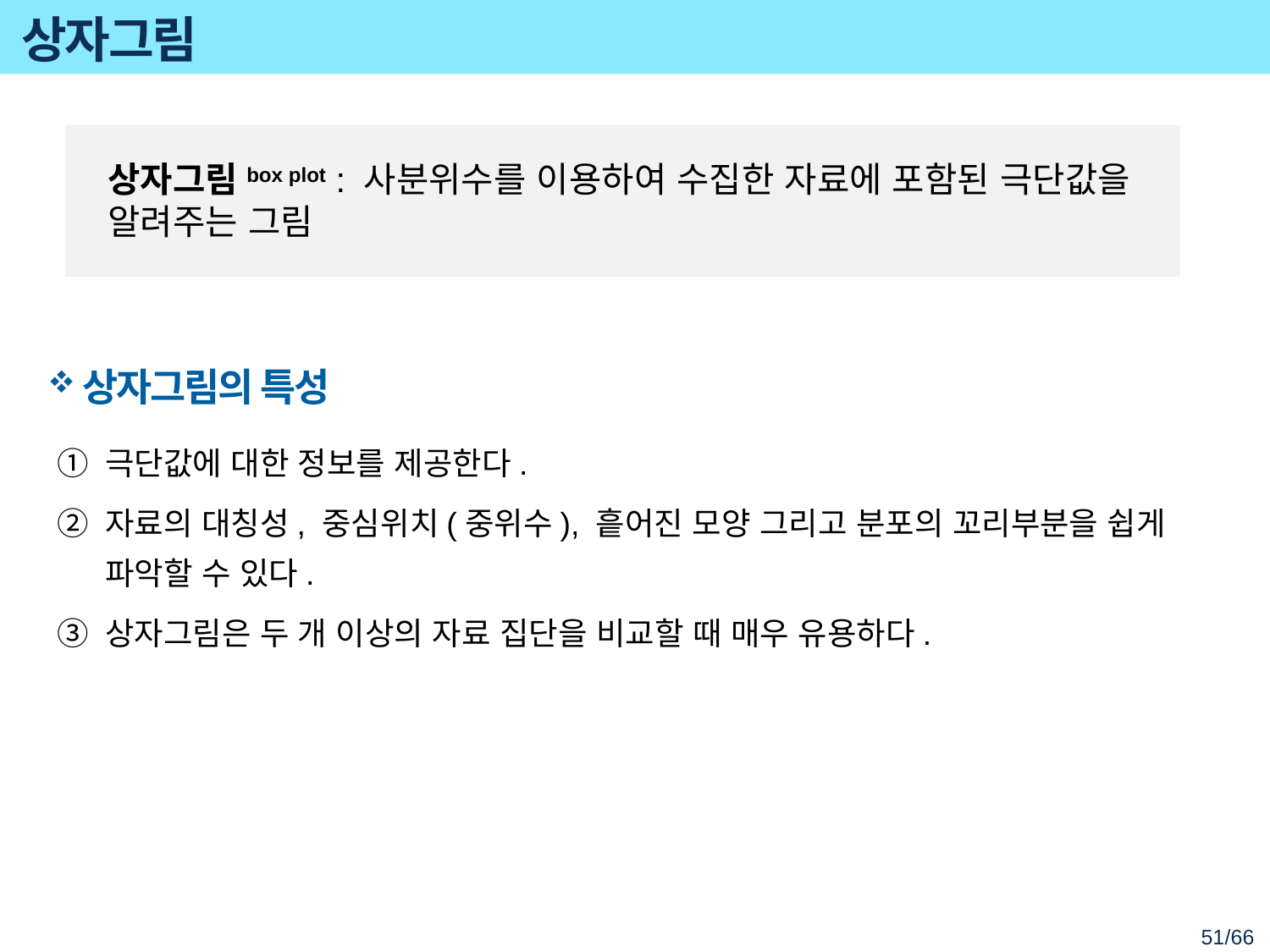

# 상자그림

상자그림box plot : 사분위수를 이용하여 수집한 자료에 포함된 극단값을 알려주는 그림
상자그림의 특성
극단값에 대한 정보를 제공한다.
자료의 대칭성, 중심위치(중위수), 흩어진 모양 그리고 분포의 꼬리부분을 쉽게 파악할 수 있다.
상자그림은 두 개 이상의 자료 집단을 비교할 때 매우 유용하다.